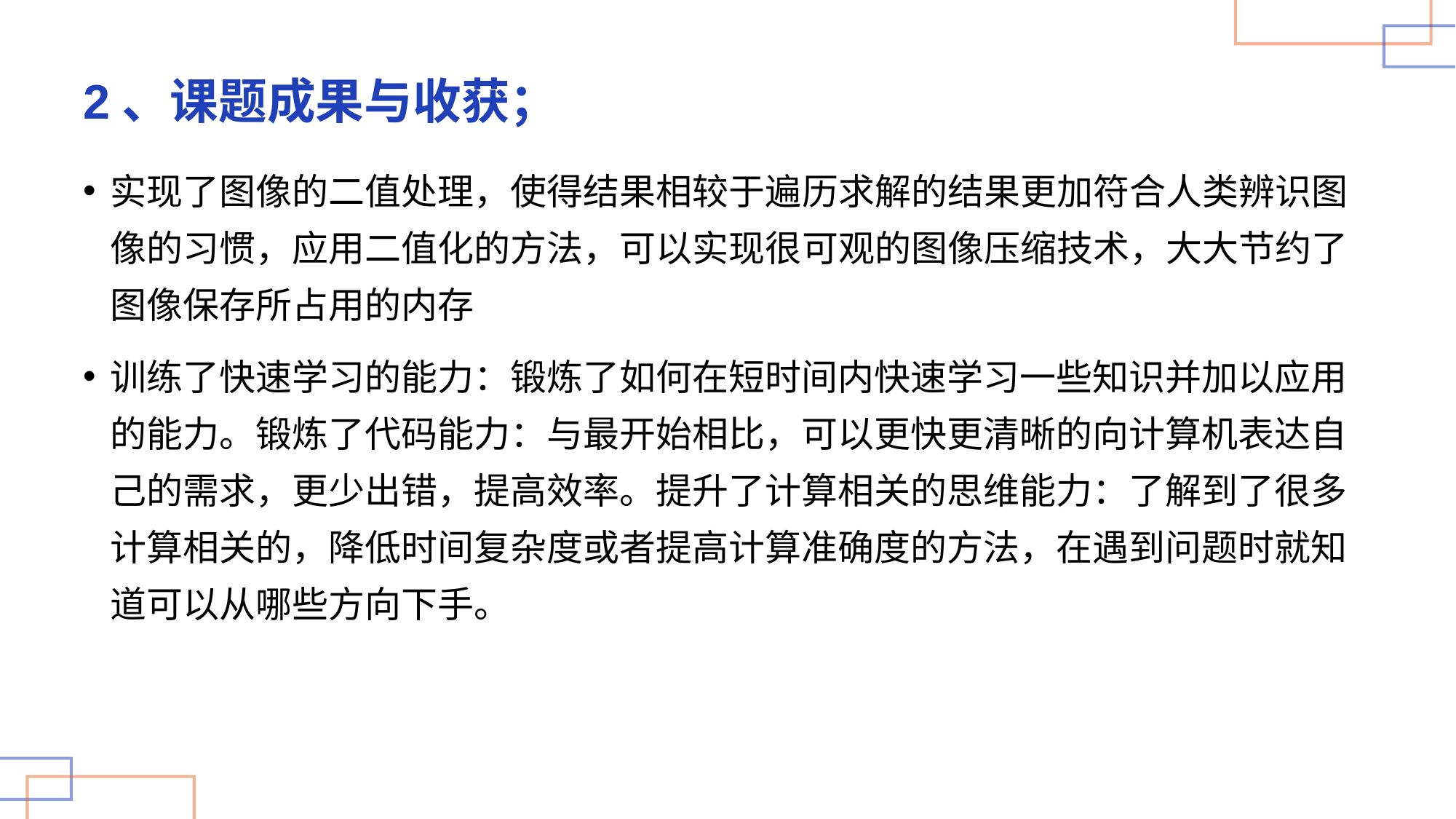

# 2、课题成果与收获；
实现了图像的二值处理，使得结果相较于遍历求解的结果更加符合人类辨识图像的习惯，应用二值化的方法，可以实现很可观的图像压缩技术，大大节约了图像保存所占用的内存
训练了快速学习的能力：锻炼了如何在短时间内快速学习一些知识并加以应用的能力。锻炼了代码能力：与最开始相比，可以更快更清晰的向计算机表达自己的需求，更少出错，提高效率。提升了计算相关的思维能力：了解到了很多计算相关的，降低时间复杂度或者提高计算准确度的方法，在遇到问题时就知道可以从哪些方向下手。